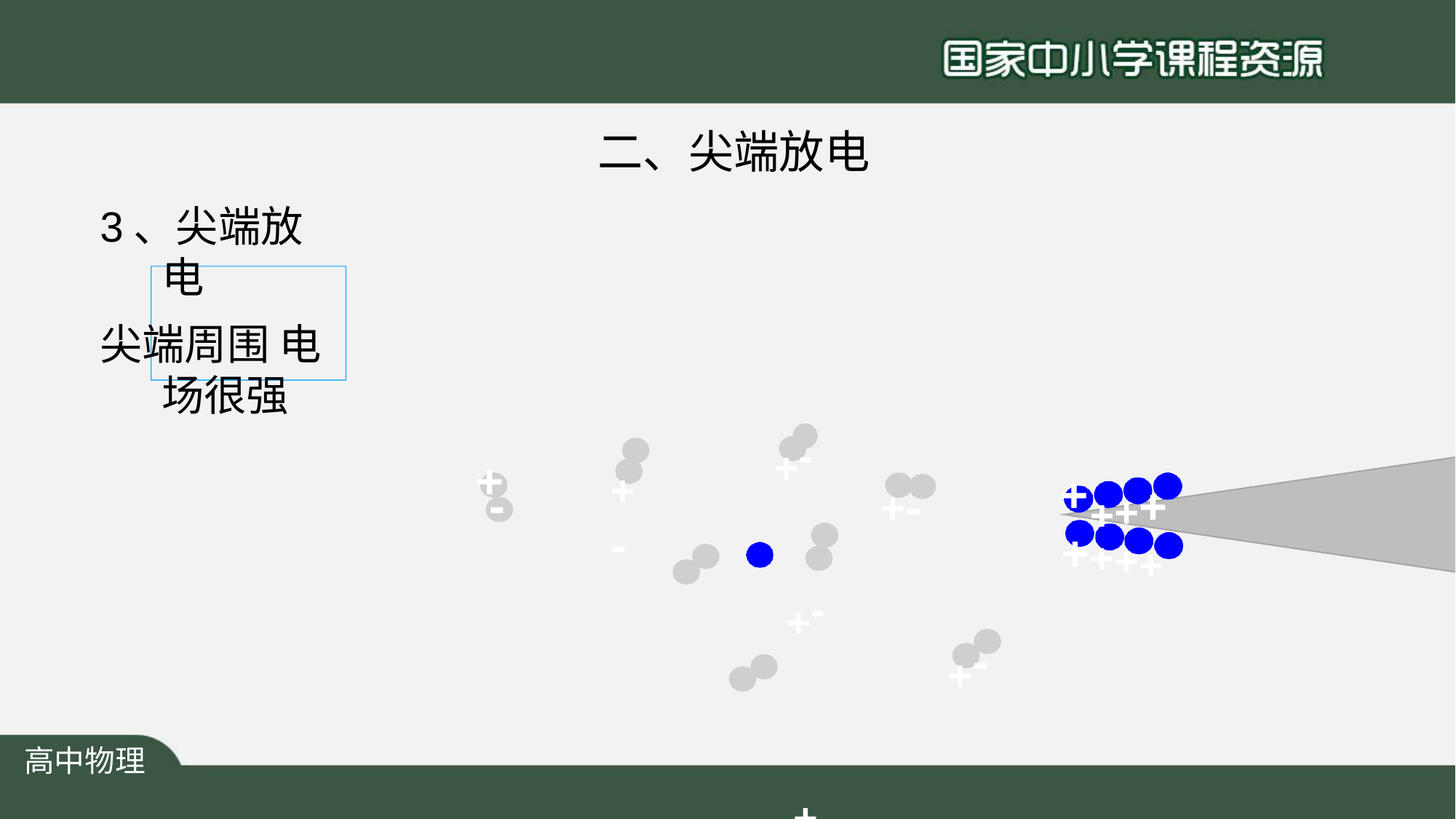

# 二、尖端放电
3、尖端放电
尖端周围 电场很强

+-
+-	+	+-
+-
+-

+
+++
+-

+

-

++++

+-

高中物理